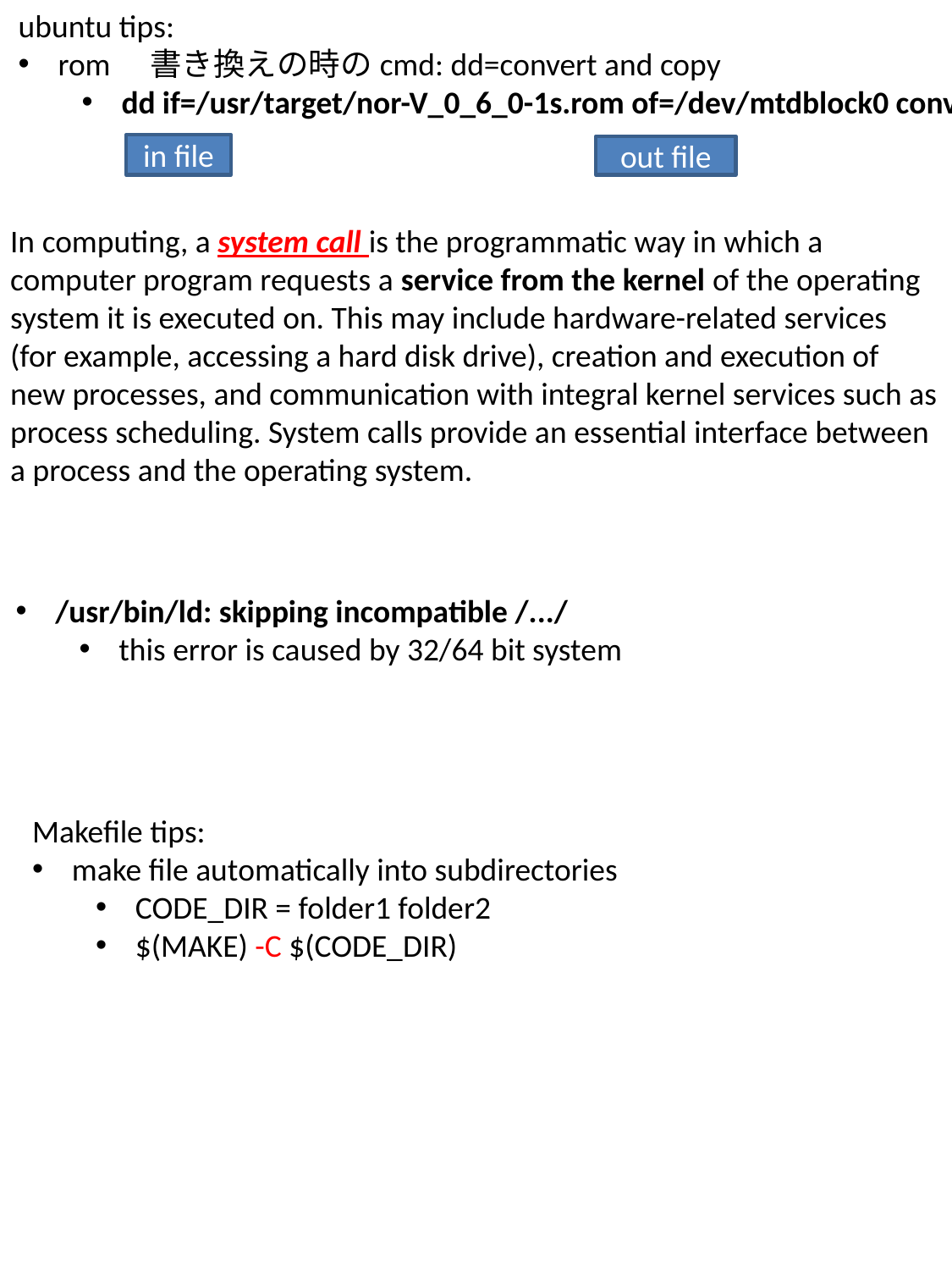

ubuntu tips:
rom　書き換えの時のcmd: dd=convert and copy
dd if=/usr/target/nor-V_0_6_0-1s.rom of=/dev/mtdblock0 conv=fsync
in file
out file
In computing, a system call is the programmatic way in which a computer program requests a service from the kernel of the operating system it is executed on. This may include hardware-related services (for example, accessing a hard disk drive), creation and execution of new processes, and communication with integral kernel services such as process scheduling. System calls provide an essential interface between a process and the operating system.
/usr/bin/ld: skipping incompatible /.../
this error is caused by 32/64 bit system
Makefile tips:
make file automatically into subdirectories
CODE_DIR = folder1 folder2
$(MAKE) -C $(CODE_DIR)